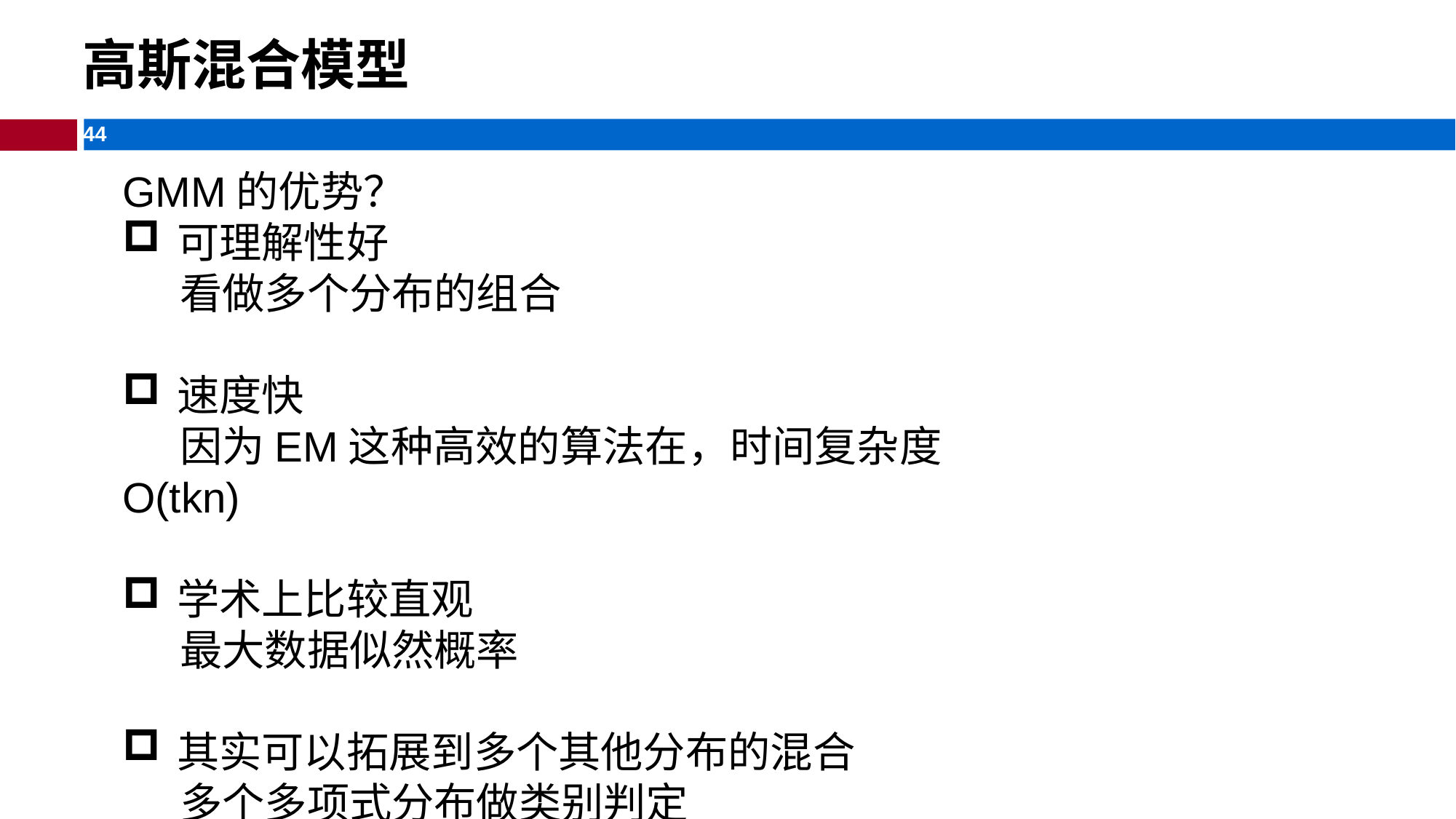

高斯混合模型
GMM的优势？
可理解性好
     看做多个分布的组合

速度快
     因为EM这种高效的算法在，时间复杂度O(tkn)

学术上比较直观
     最大数据似然概率

其实可以拓展到多个其他分布的混合
     多个多项式分布做类别判定